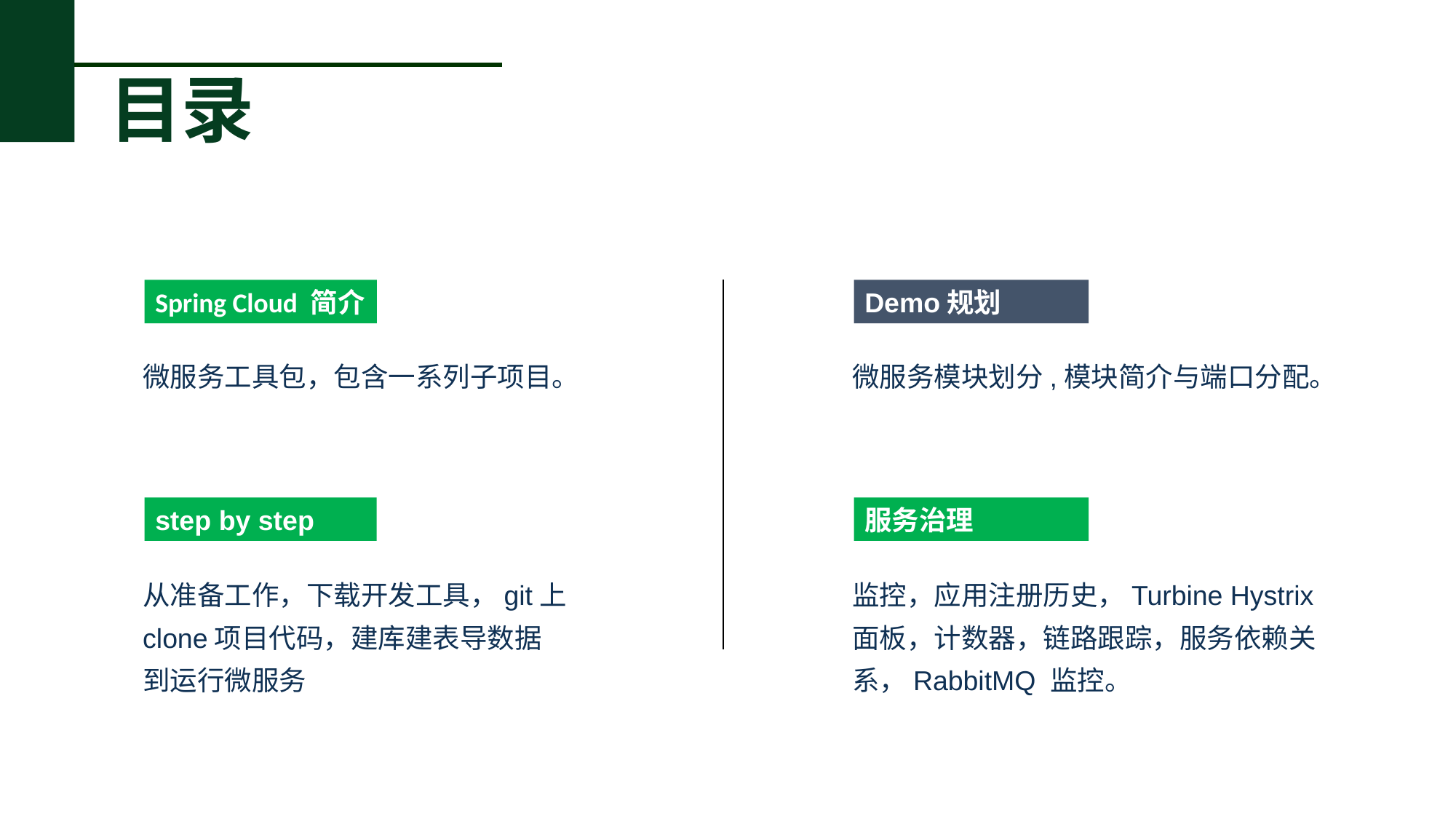

目录
Spring Cloud 简介
Demo规划
微服务工具包，包含一系列子项目。
微服务模块划分,模块简介与端口分配。
服务治理
step by step
从准备工作，下载开发工具，git上clone项目代码，建库建表导数据
到运行微服务
监控，应用注册历史，Turbine Hystrix面板，计数器，链路跟踪，服务依赖关系，RabbitMQ 监控。